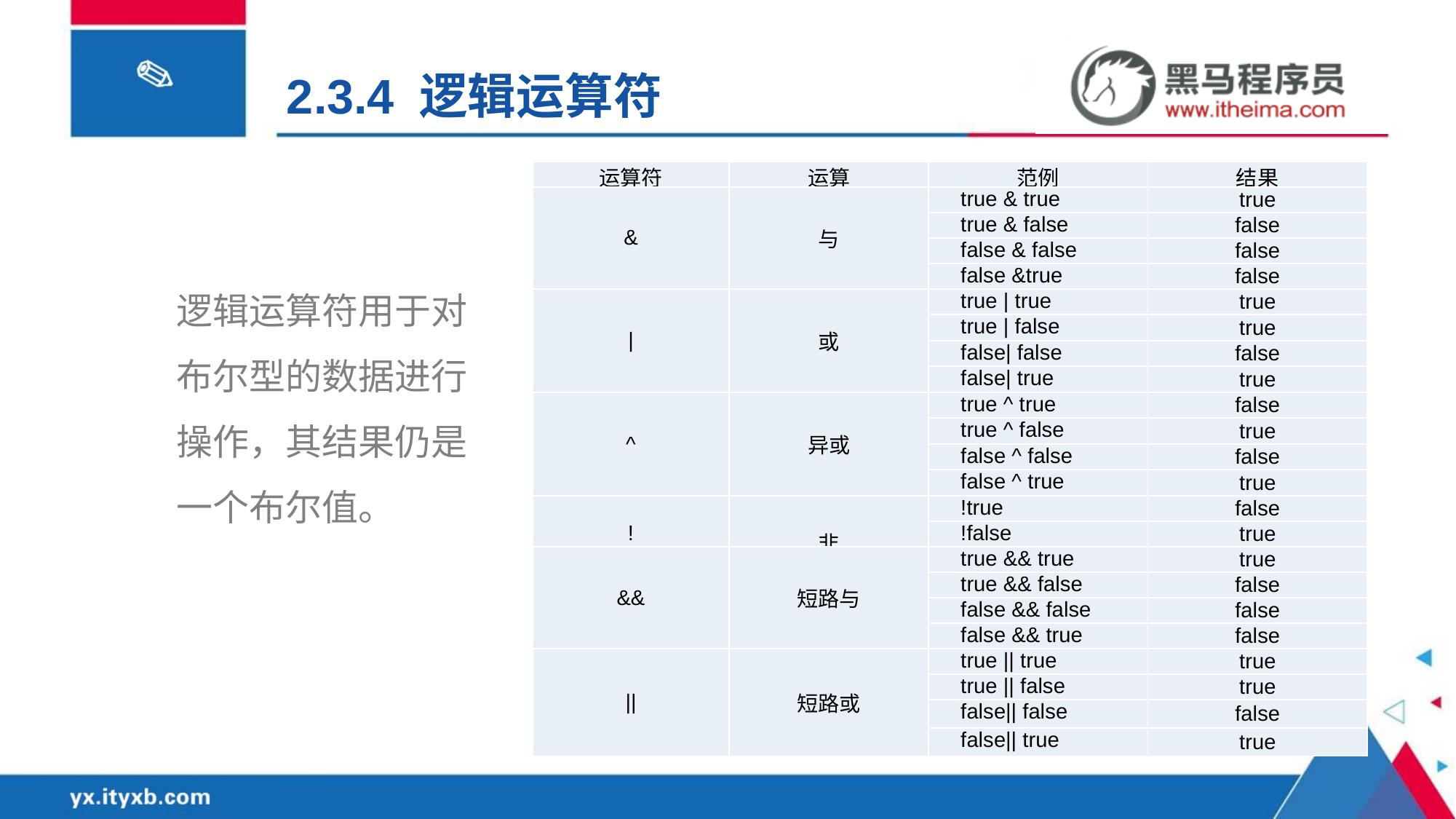

2.3.4 逻辑运算符

| 运算符 | 运算 | 范例 | 结果 |
| --- | --- | --- | --- |
| & | 与 | true & true | true |
|  |  | true & false | false |
|  |  | false & false | false |
|  |  | false &true | false |
| | | 或 | true | true | true |
|  |  | true | false | true |
|  |  | false| false | false |
|  |  | false| true | true |
| ^ | 异或 | true ^ true | false |
|  |  | true ^ false | true |
|  |  | false ^ false | false |
|  |  | false ^ true | true |
| ! | 非 | !true | false |
|  |  | !false | true |
| && | 短路与 | true && true | true |
|  |  | true && false | false |
|  |  | false && false | false |
|  |  | false && true | false |
| || | 短路或 | true || true | true |
|  |  | true || false | true |
|  |  | false|| false | false |
|  |  | false|| true | true |
逻辑运算符用于对布尔型的数据进行操作，其结果仍是一个布尔值。